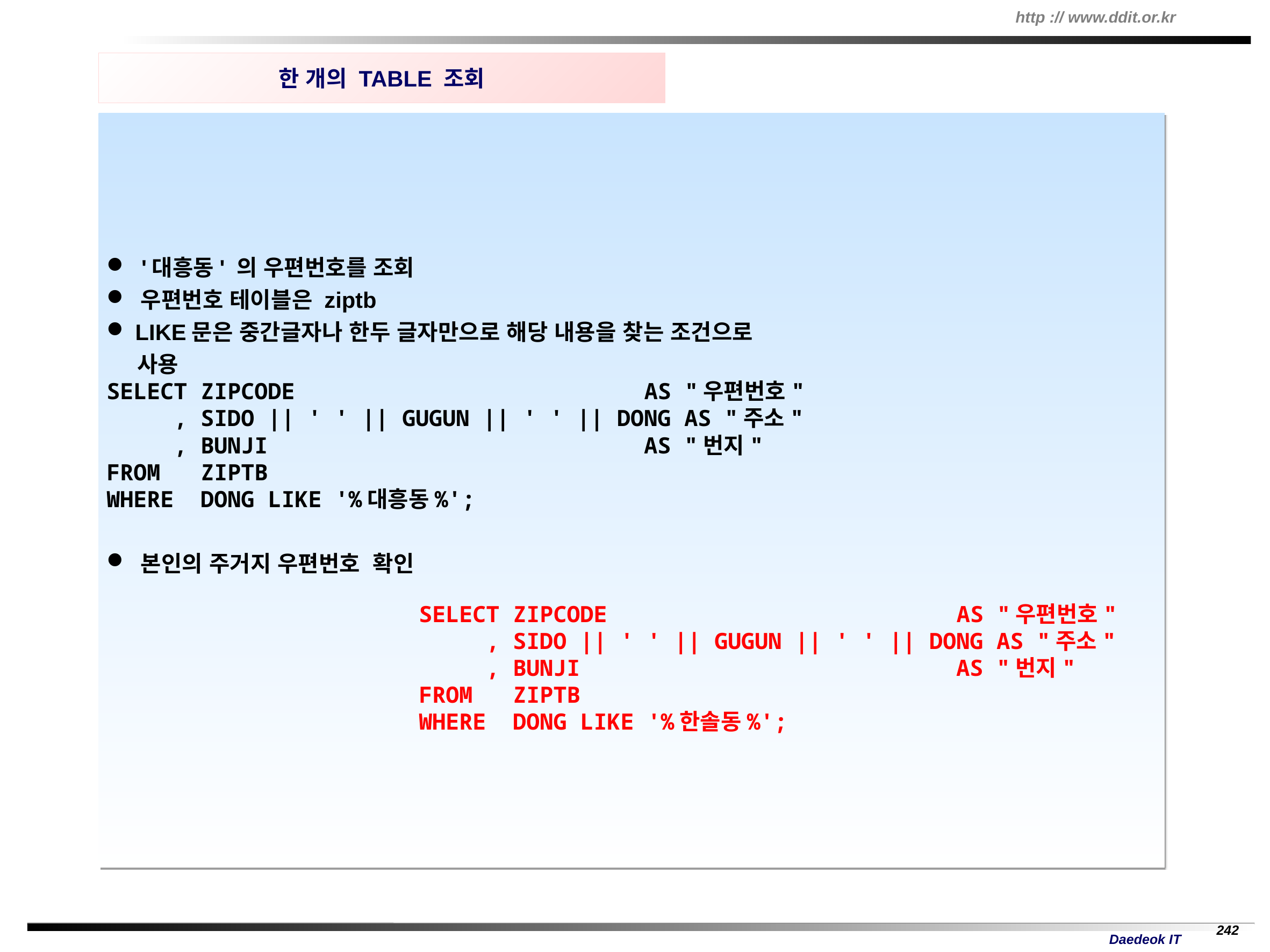

한 개의 TABLE 조회
  '대흥동' 의 우편번호를 조회
 우편번호 테이블은 ziptb
 LIKE문은 중간글자나 한두 글자만으로 해당 내용을 찾는 조건으로
    사용
SELECT ZIPCODE                          AS "우편번호"
     , SIDO || ' ' || GUGUN || ' ' || DONG AS "주소"
     , BUNJI                            AS "번지"
FROM   ZIPTB
WHERE  DONG LIKE '%대흥동%';

 본인의 주거지 우편번호  확인

SELECT ZIPCODE                          AS "우편번호"
     , SIDO || ' ' || GUGUN || ' ' || DONG AS "주소"
     , BUNJI                            AS "번지"
FROM   ZIPTB
WHERE  DONG LIKE '%한솔동%';